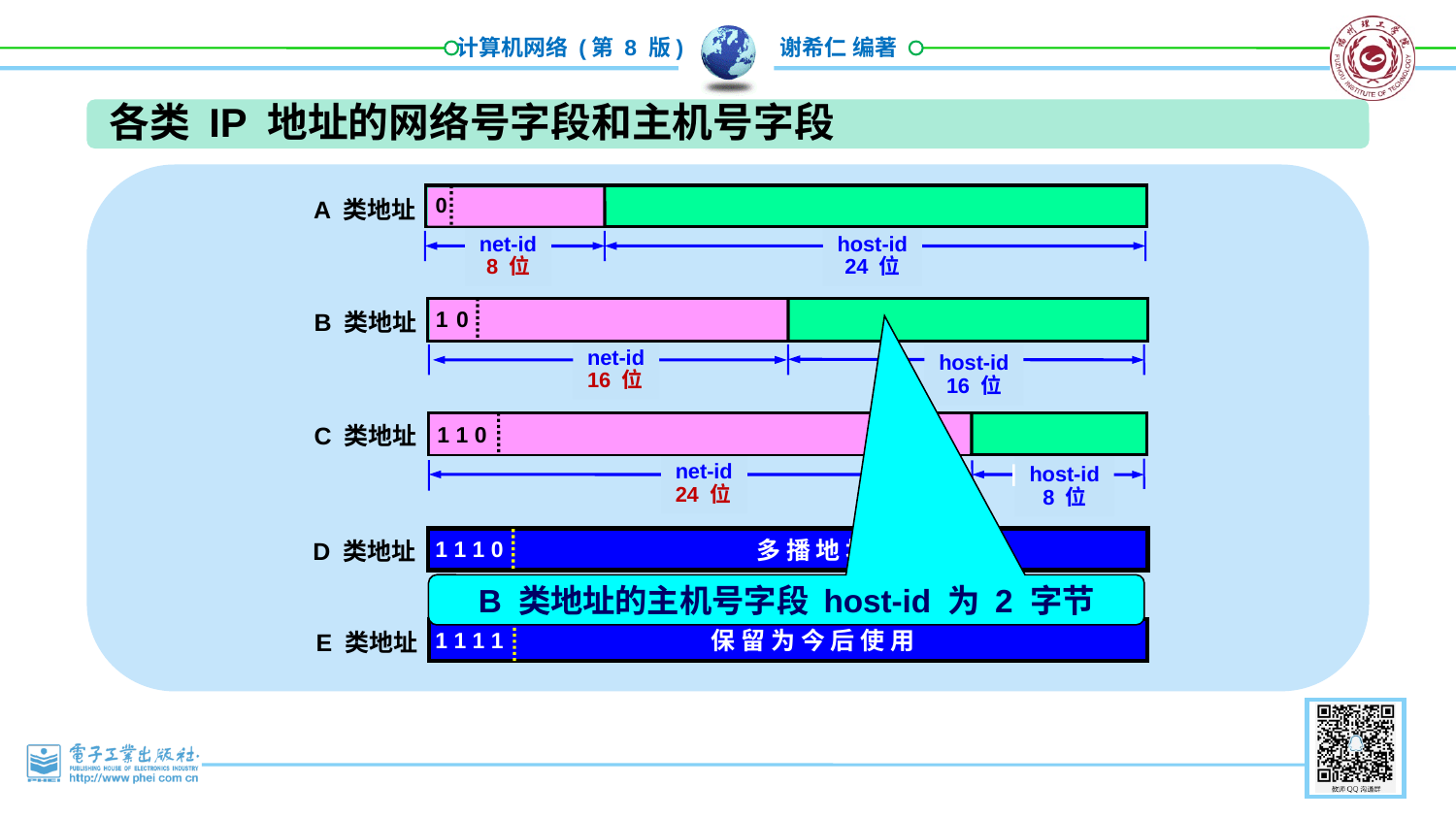

各类 IP 地址的网络号字段和主机号字段

0

A 类地址

net-id
8 位
host-id
24 位

1
0

B 类地址

net-id
16 位

host-id
16 位

1 1 0
C 类地址

net-id
24 位
host-id
8 位

1 1 1 0
多 播 地 址

D 类地址
保 留 为 今 后 使 用

1 1 1 1
E 类地址

B 类地址的主机号字段 host-id 为 2 字节